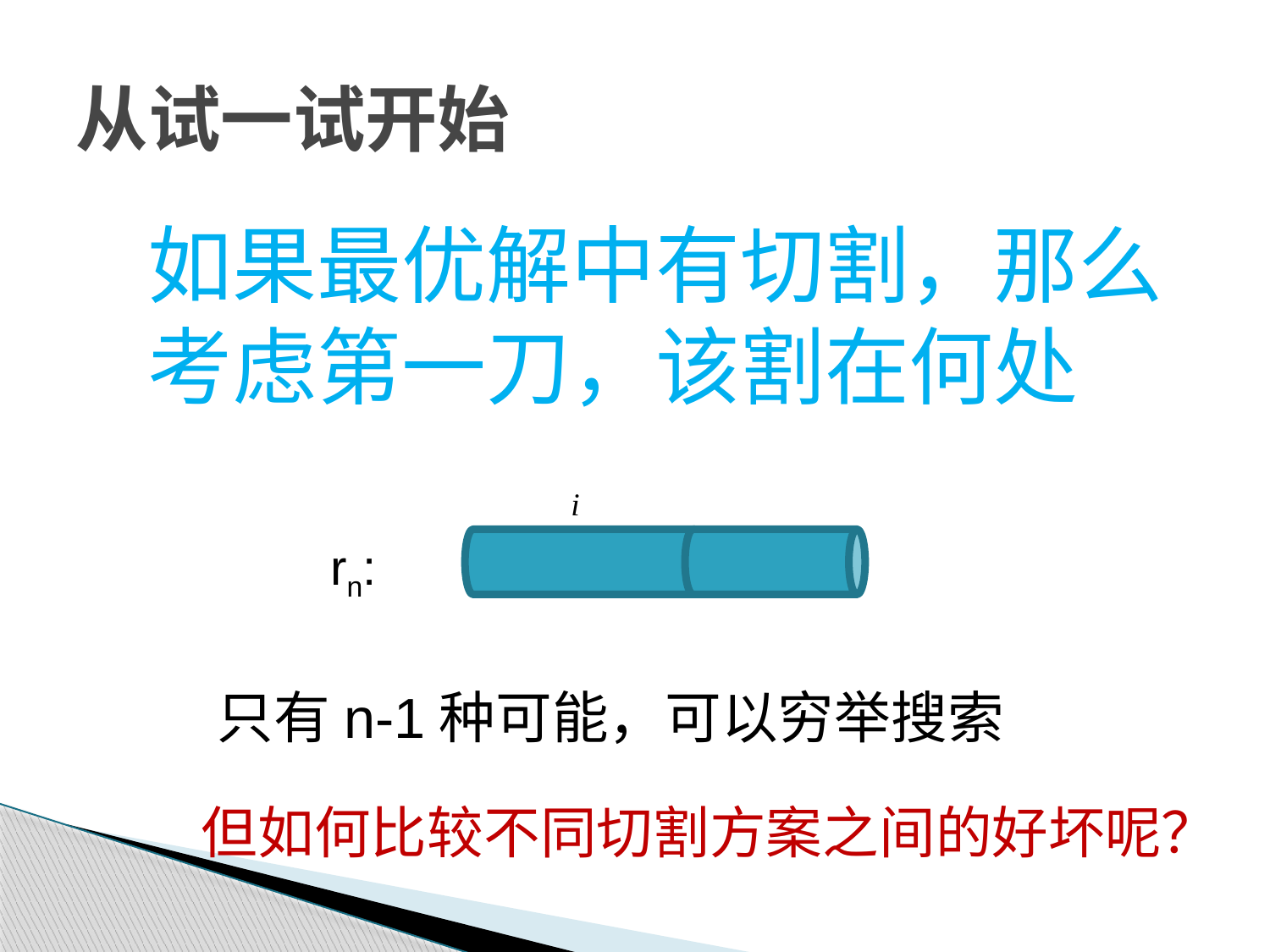

# 从试一试开始
如果最优解中有切割，那么考虑第一刀，该割在何处

i
rn:
只有n-1种可能，可以穷举搜索
但如何比较不同切割方案之间的好坏呢？